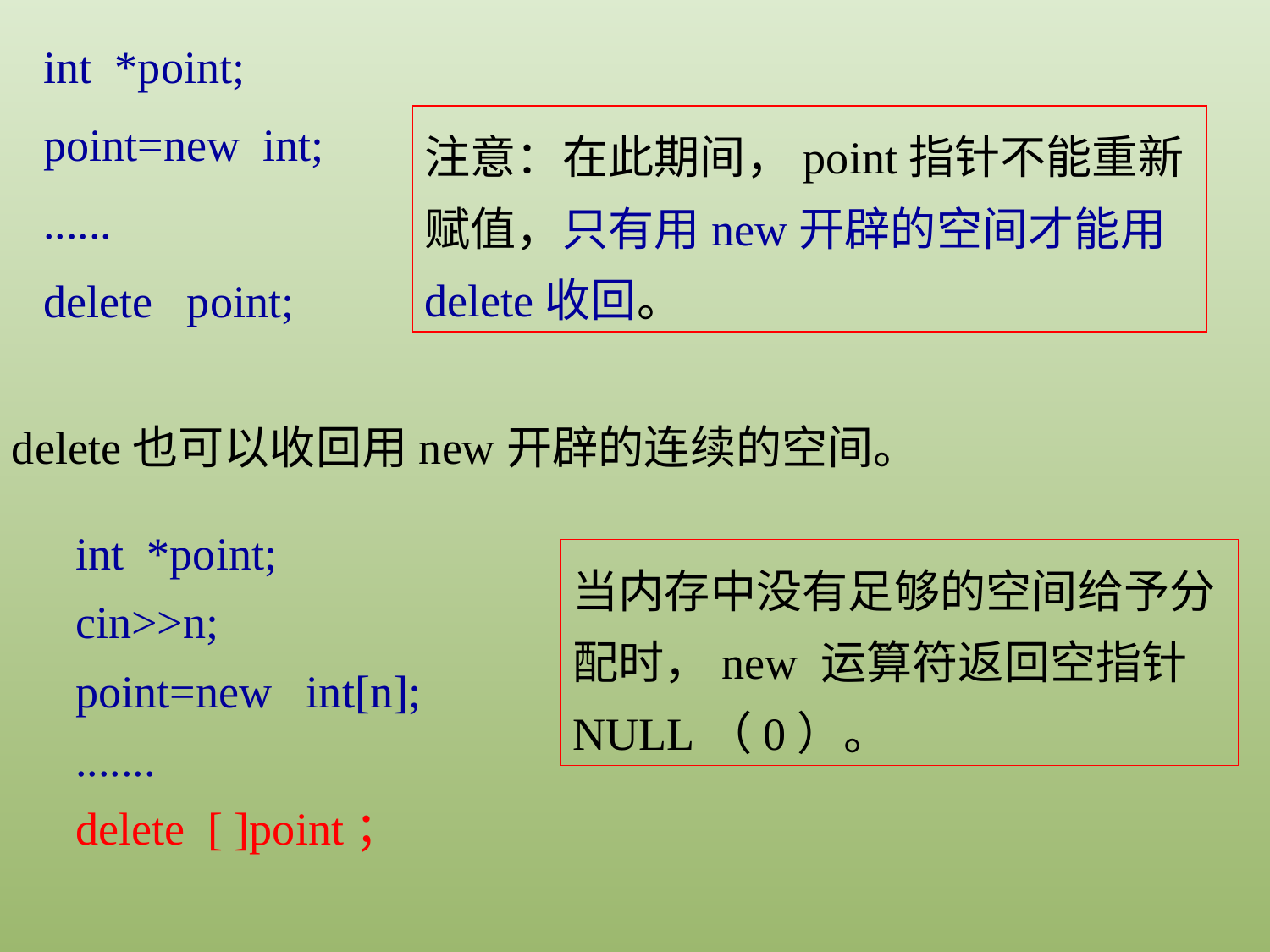

int  *point;
point=new  int;
......
delete   point;
注意：在此期间，point指针不能重新赋值，只有用new开辟的空间才能用delete收回。
delete也可以收回用new开辟的连续的空间。
int  *point;
cin>>n;
point=new   int[n];
.......
delete  [ ]point；
当内存中没有足够的空间给予分配时，new 运算符返回空指针NULL（0）。
540